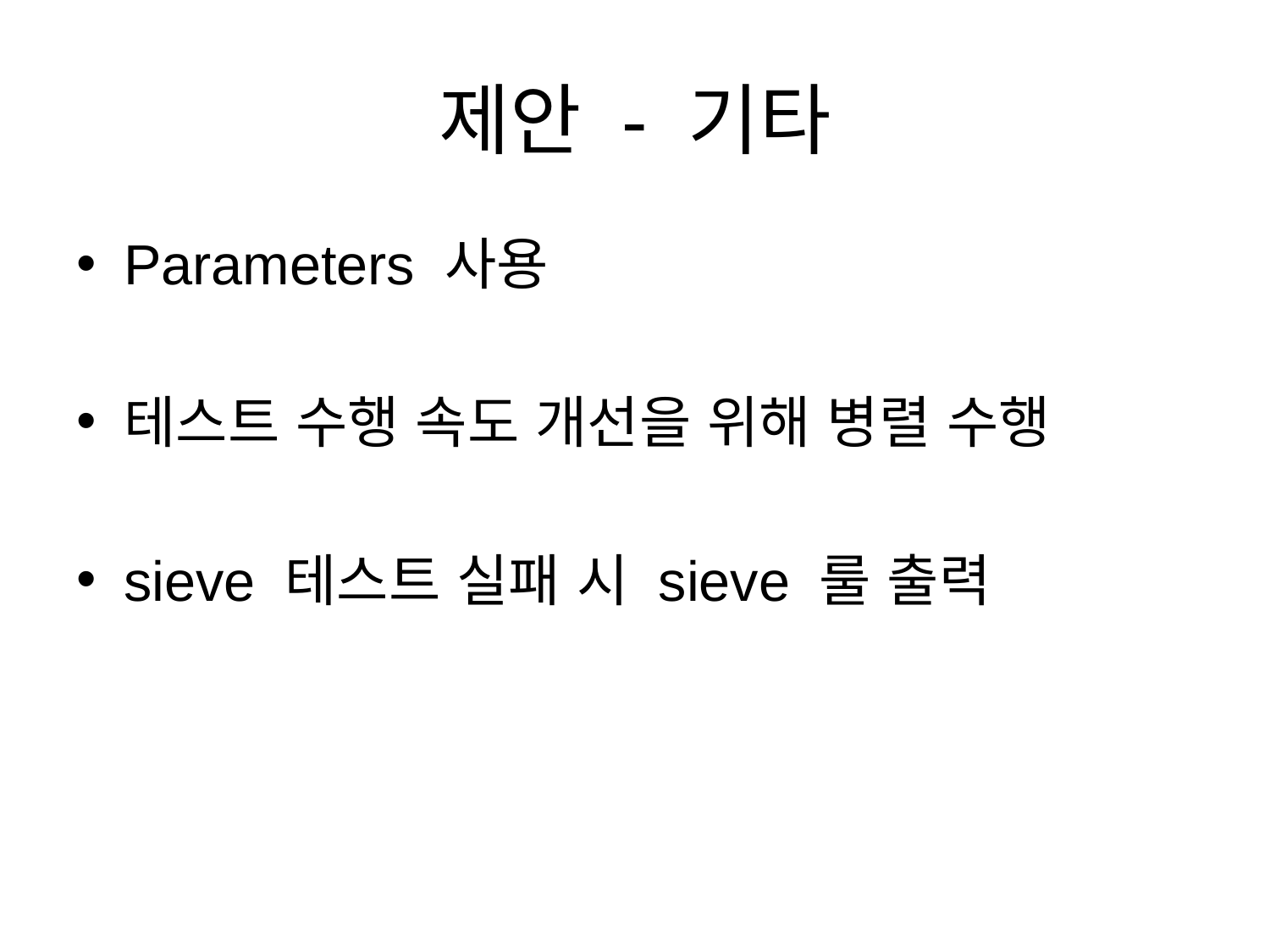

# 제안 - 기타
Parameters 사용

테스트 수행 속도 개선을 위해 병렬 수행

sieve 테스트 실패 시 sieve 룰 출력